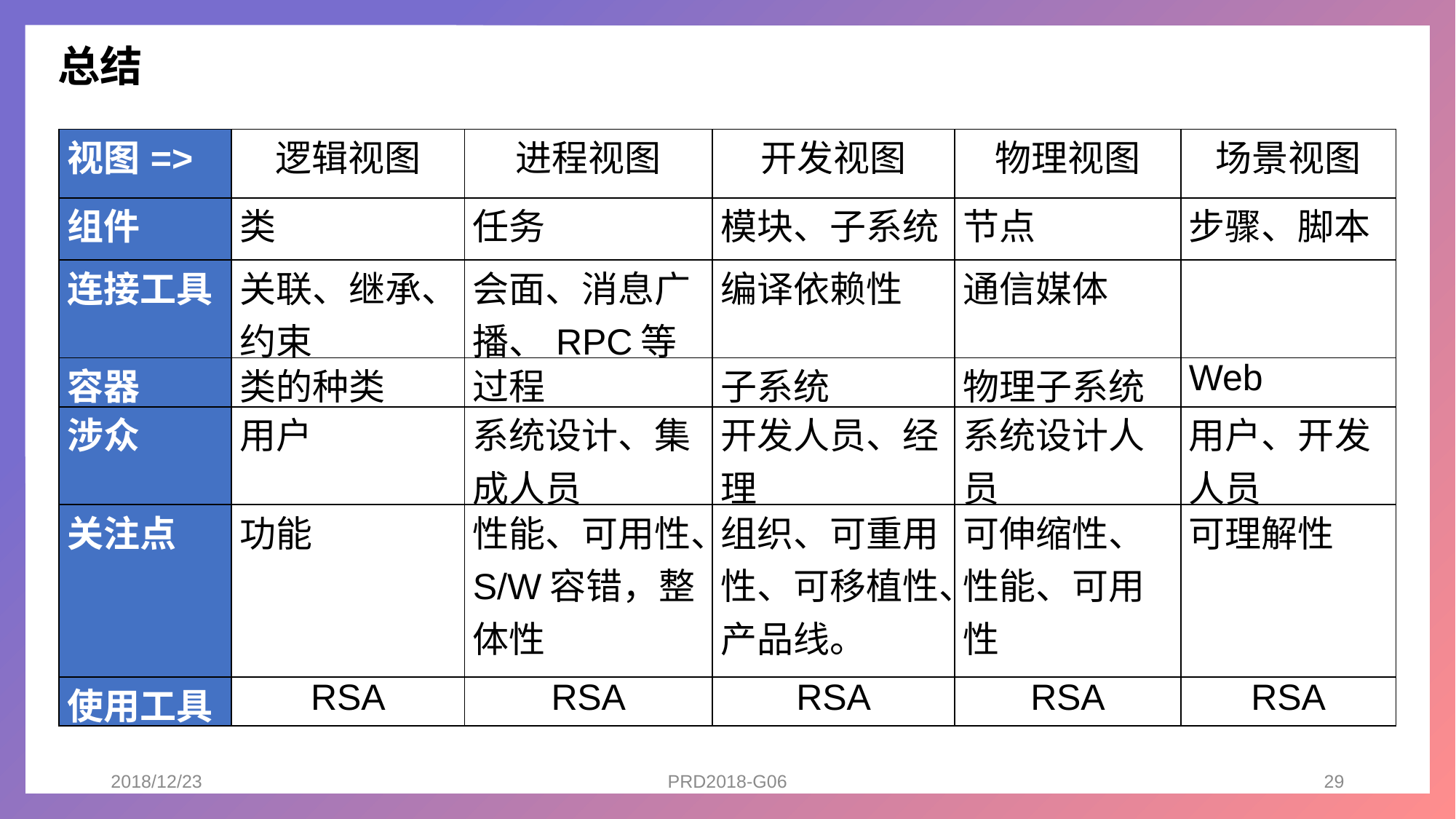

总结
| 视图=> | 逻辑视图 | 进程视图 | 开发视图 | 物理视图 | 场景视图 |
| --- | --- | --- | --- | --- | --- |
| 组件 | 类 | 任务 | 模块、子系统 | 节点 | 步骤、脚本 |
| 连接工具 | 关联、继承、约束 | 会面、消息广播、RPC等 | 编译依赖性 | 通信媒体 |  |
| 容器 | 类的种类 | 过程 | 子系统 | 物理子系统 | Web |
| 涉众 | 用户 | 系统设计、集成人员 | 开发人员、经理 | 系统设计人员 | 用户、开发人员 |
| 关注点 | 功能 | 性能、可用性、S/W容错，整体性 | 组织、可重用性、可移植性、产品线。 | 可伸缩性、性能、可用性 | 可理解性 |
| 使用工具 | RSA | RSA | RSA | RSA | RSA |
2018/12/23
PRD2018-G06
29